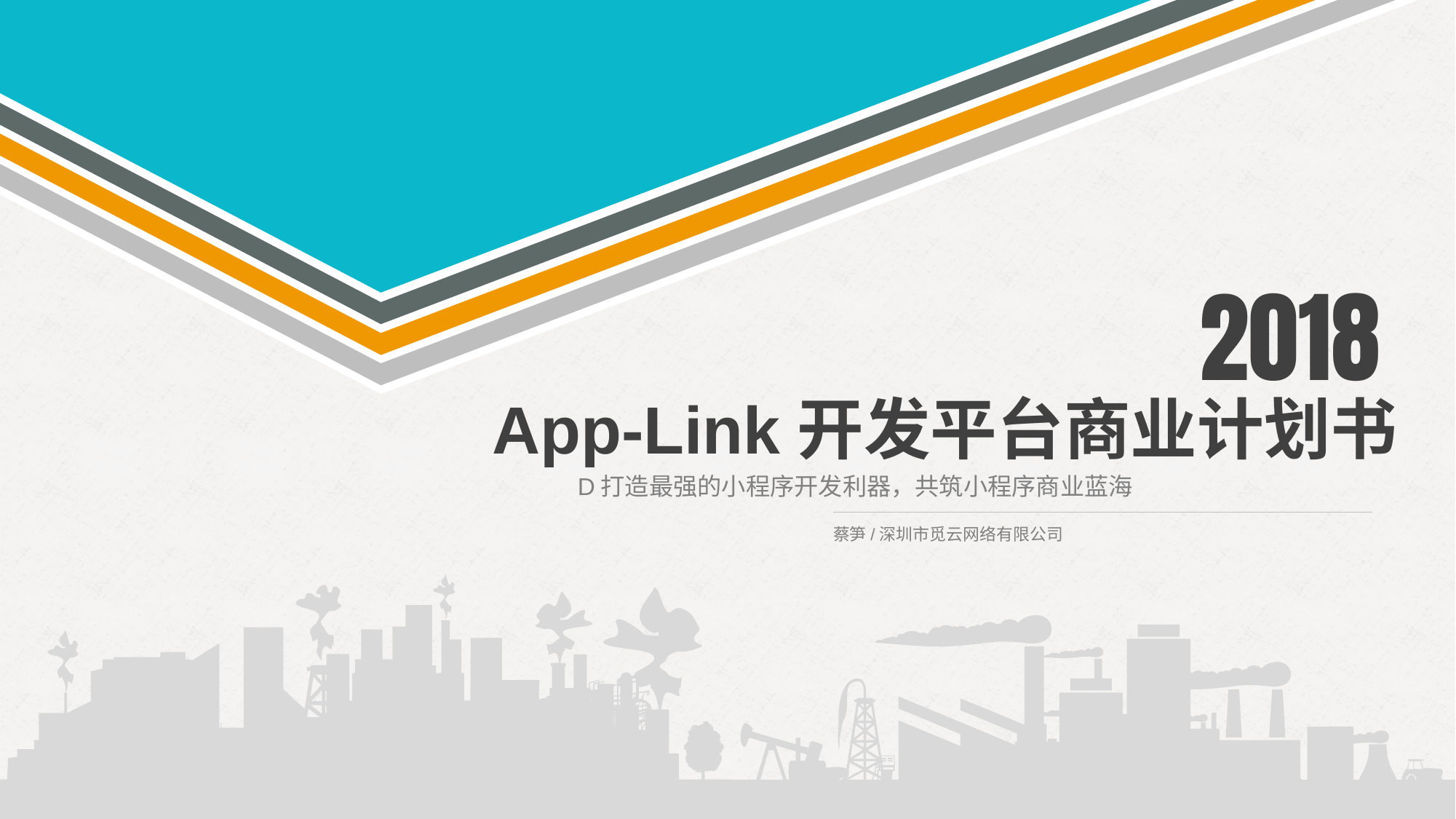

2018
App-Link开发平台商业计划书
D打造最强的小程序开发利器，共筑小程序商业蓝海
蔡笋/深圳市觅云网络有限公司